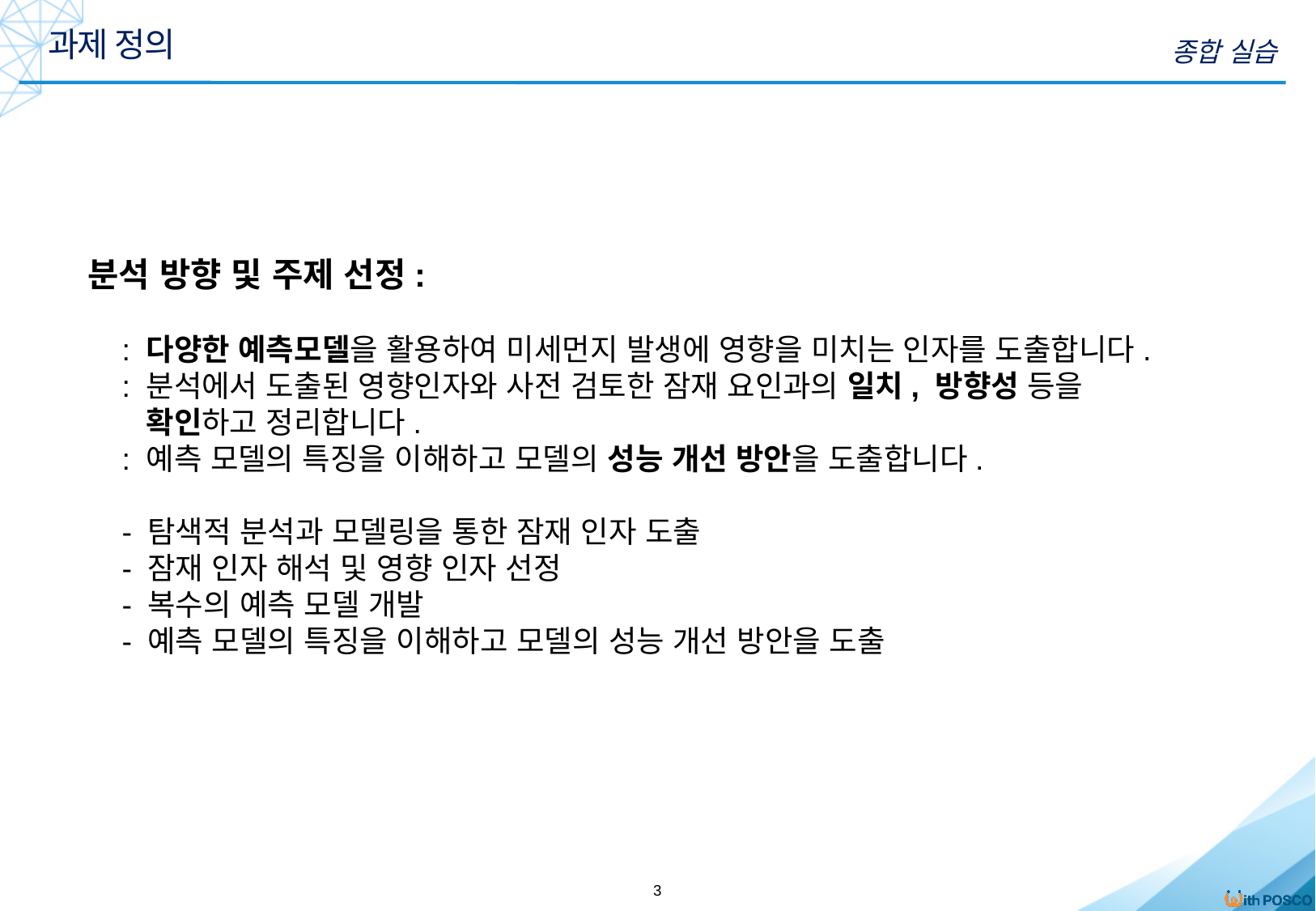

과제 정의
종합 실습
분석 방향 및 주제 선정:

    : 다양한 예측모델을 활용하여 미세먼지 발생에 영향을 미치는 인자를 도출합니다.
    : 분석에서 도출된 영향인자와 사전 검토한 잠재 요인과의 일치, 방향성 등을
      확인하고 정리합니다.
    : 예측 모델의 특징을 이해하고 모델의 성능 개선 방안을 도출합니다.

    - 탐색적 분석과 모델링을 통한 잠재 인자 도출
    - 잠재 인자 해석 및 영향 인자 선정
    - 복수의 예측 모델 개발
    - 예측 모델의 특징을 이해하고 모델의 성능 개선 방안을 도출